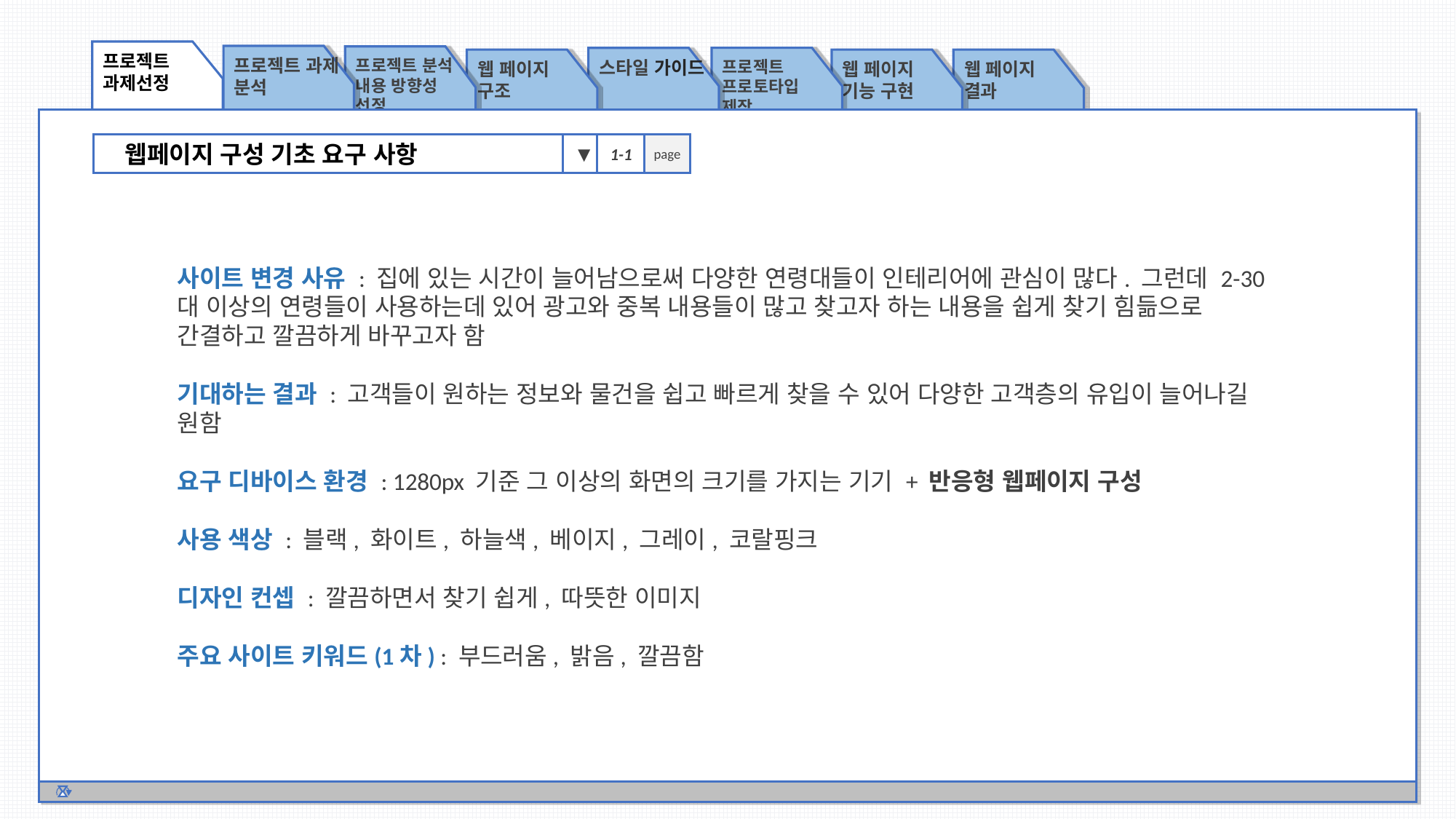

프로젝트 과제선정
프로젝트 과제 분석
프로젝트 분석 내용 방향성 선정
프로젝트
프로토타입 제작
스타일 가이드
웹 페이지 구조
웹 페이지 기능 구현
웹 페이지 결과

웹페이지 구성 기초 요구 사항
▼
1-1
page

사이트 변경 사유 : 집에 있는 시간이 늘어남으로써 다양한 연령대들이 인테리어에 관심이 많다. 그런데 2-30대 이상의 연령들이 사용하는데 있어 광고와 중복 내용들이 많고 찾고자 하는 내용을 쉽게 찾기 힘듦으로 간결하고 깔끔하게 바꾸고자 함

기대하는 결과 : 고객들이 원하는 정보와 물건을 쉽고 빠르게 찾을 수 있어 다양한 고객층의 유입이 늘어나길 원함

요구 디바이스 환경 : 1280px 기준 그 이상의 화면의 크기를 가지는 기기 + 반응형 웹페이지 구성

사용 색상 : 블랙, 화이트, 하늘색, 베이지, 그레이, 코랄핑크

디자인 컨셉 : 깔끔하면서 찾기 쉽게, 따뜻한 이미지

주요 사이트 키워드(1차) : 부드러움, 밝음, 깔끔함